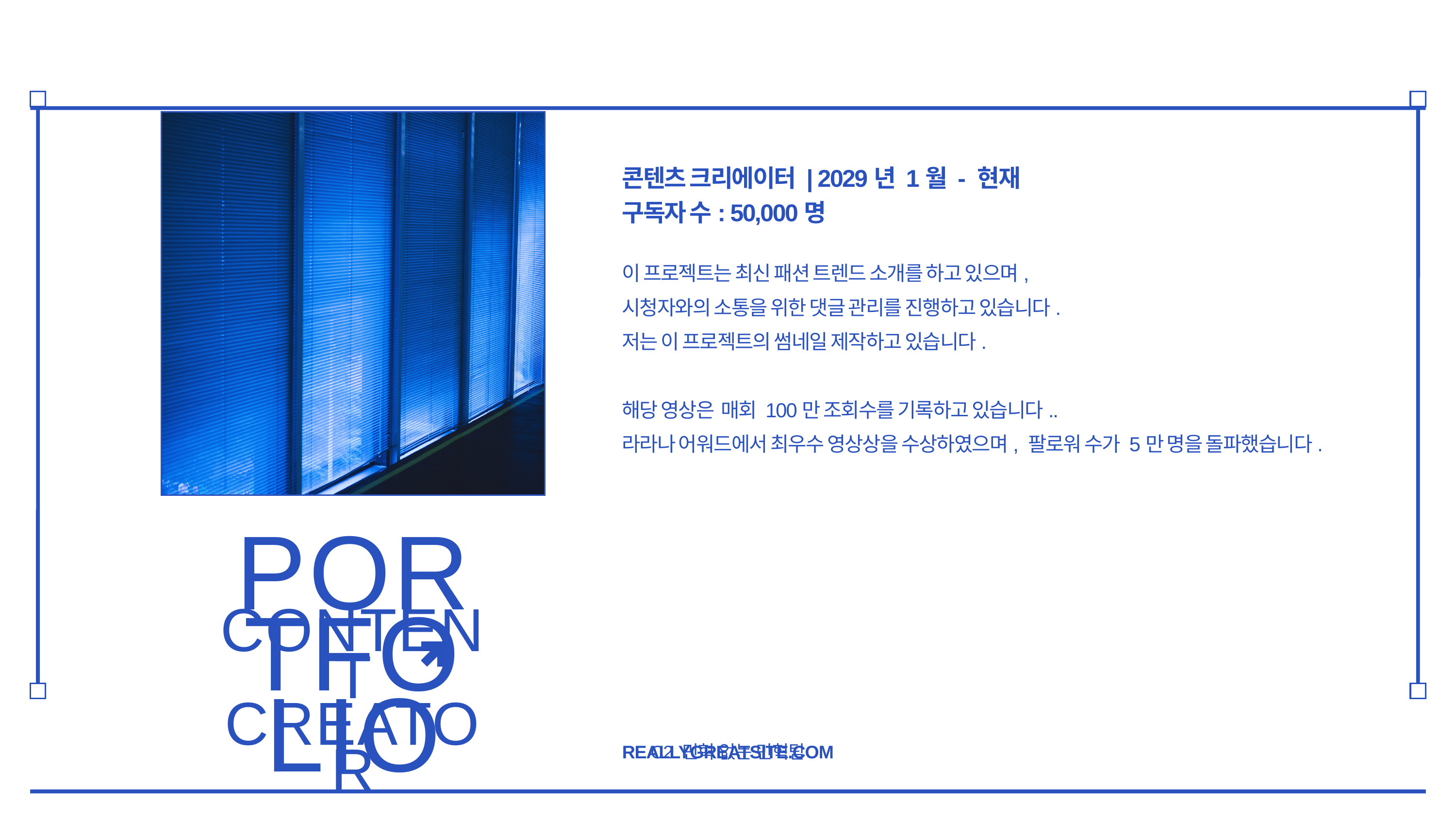

콘텐츠 크리에이터 | 2029년 1월 - 현재
구독자 수: 50,000명
이 프로젝트는 최신 패션 트렌드 소개를 하고 있으며,
시청자와의 소통을 위한 댓글 관리를 진행하고 있습니다.
저는 이 프로젝트의 썸네일 제작하고 있습니다.

해당 영상은  매회 100만 조회수를 기록하고 있습니다..
라라나 어워드에서 최우수 영상상을 수상하였으며, 팔로워 수가 5만 명을 돌파했습니다.
PORTFOLIO
CONTENT CREATOR

REALLYGREATSITE.COM